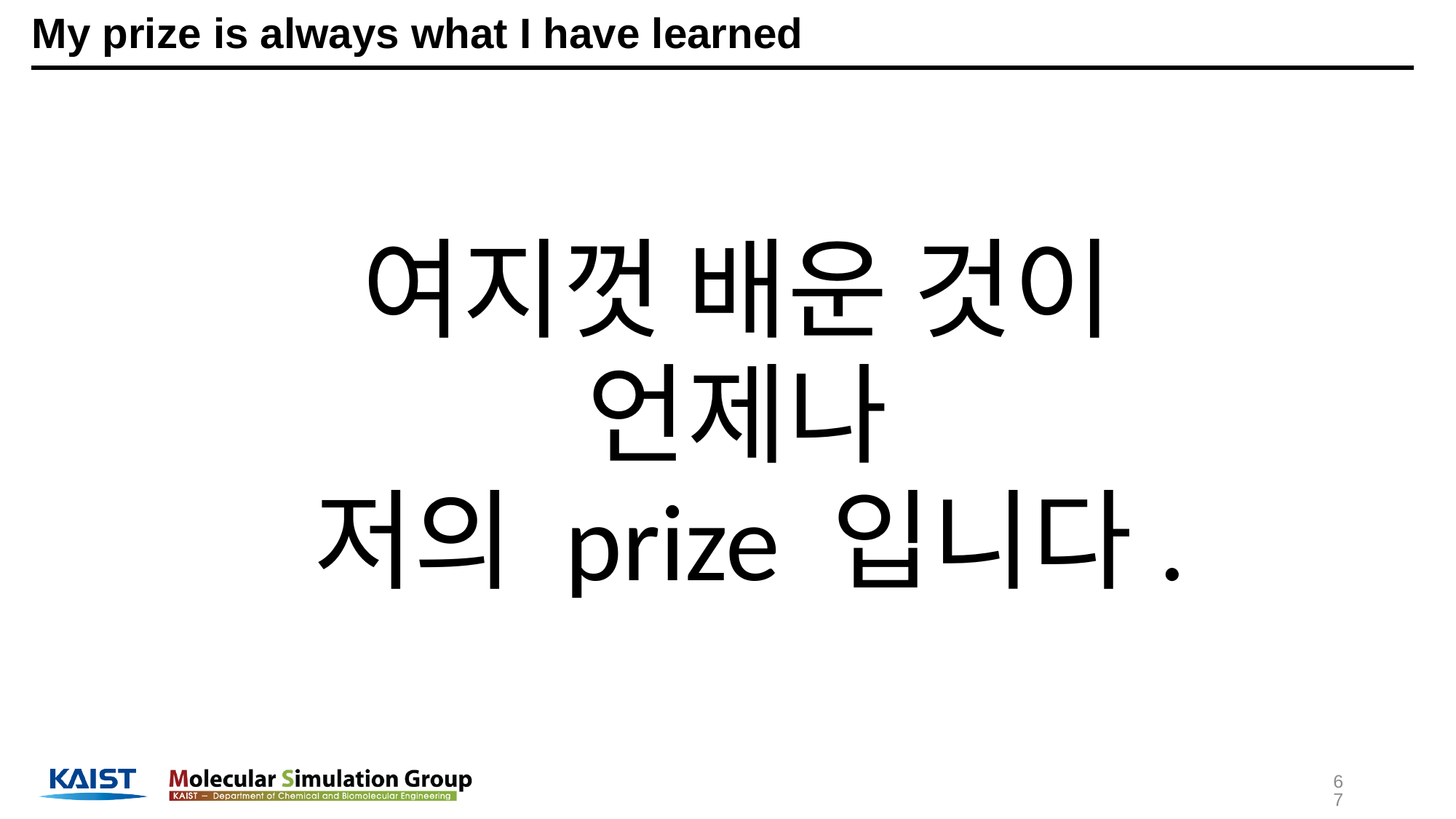

# My prize is always what I have learned

여지껏 배운 것이
언제나
저의 prize 입니다.
67